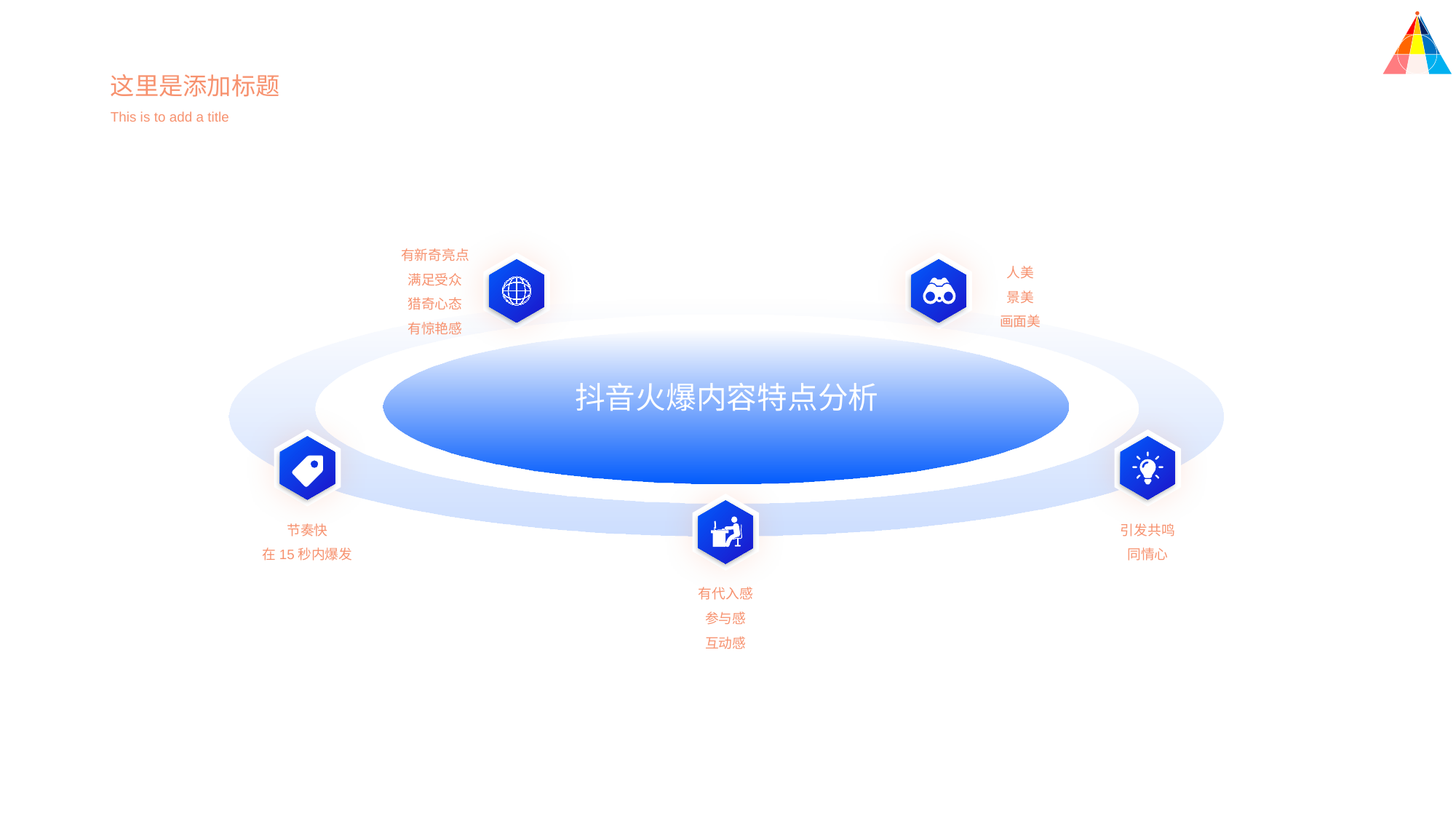

这里是添加标题
This is to add a title
有新奇亮点
满足受众
猎奇心态
有惊艳感
人美
景美
画面美

抖音火爆内容特点分析

节奏快
在15秒内爆发
引发共鸣
同情心

有代入感
参与感
互动感